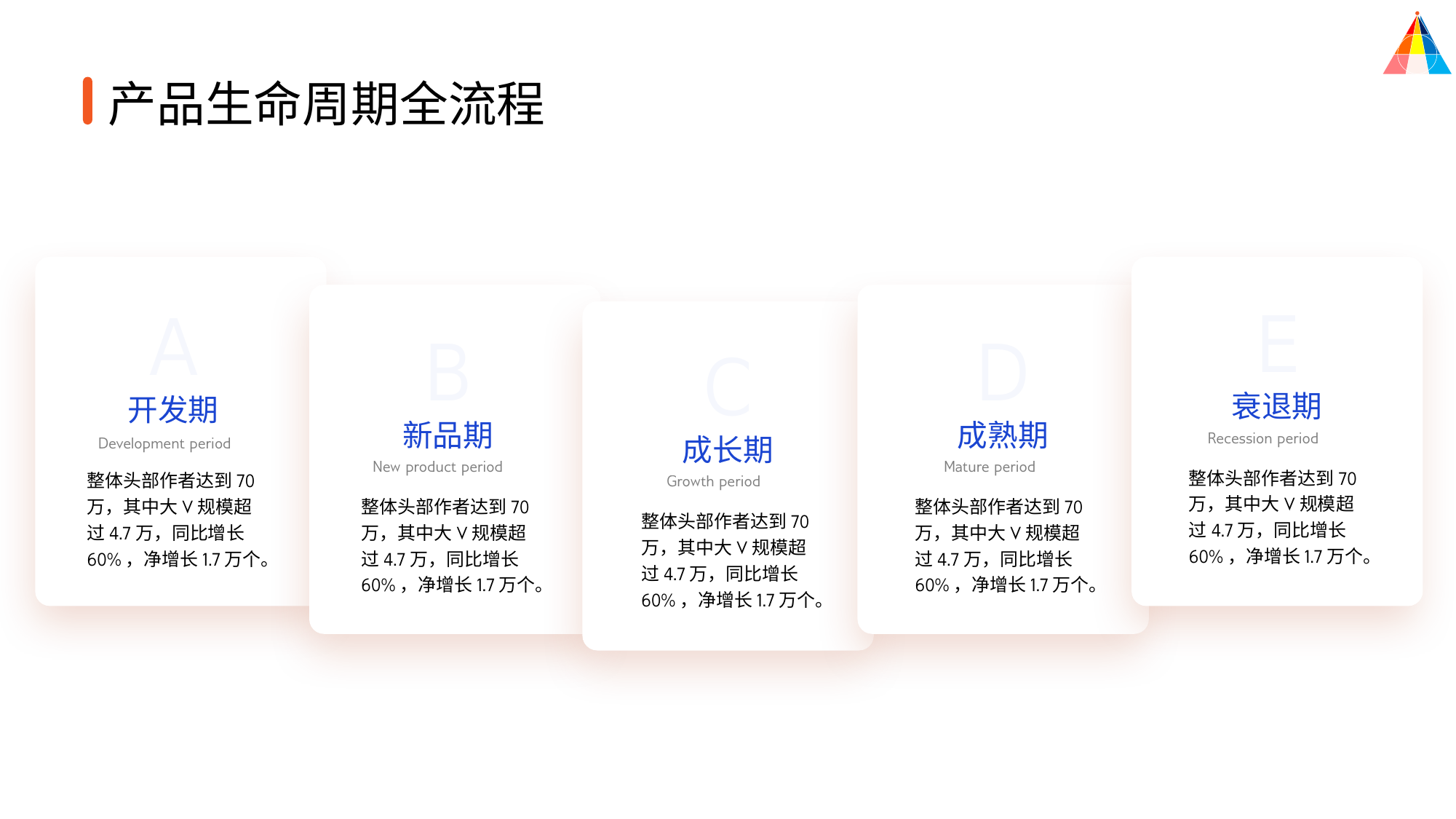

产品生命周期全流程

E
A

B
D
C
衰退期
开发期
新品期
成熟期
Recession period
成长期
Development period
New product period
Mature period
整体头部作者达到70万，其中大V规模超过4.7万，同比增长60%，净增长1.7万个。
整体头部作者达到70万，其中大V规模超过4.7万，同比增长60%，净增长1.7万个。
Growth period
整体头部作者达到70万，其中大V规模超过4.7万，同比增长60%，净增长1.7万个。
整体头部作者达到70万，其中大V规模超过4.7万，同比增长60%，净增长1.7万个。
整体头部作者达到70万，其中大V规模超过4.7万，同比增长60%，净增长1.7万个。